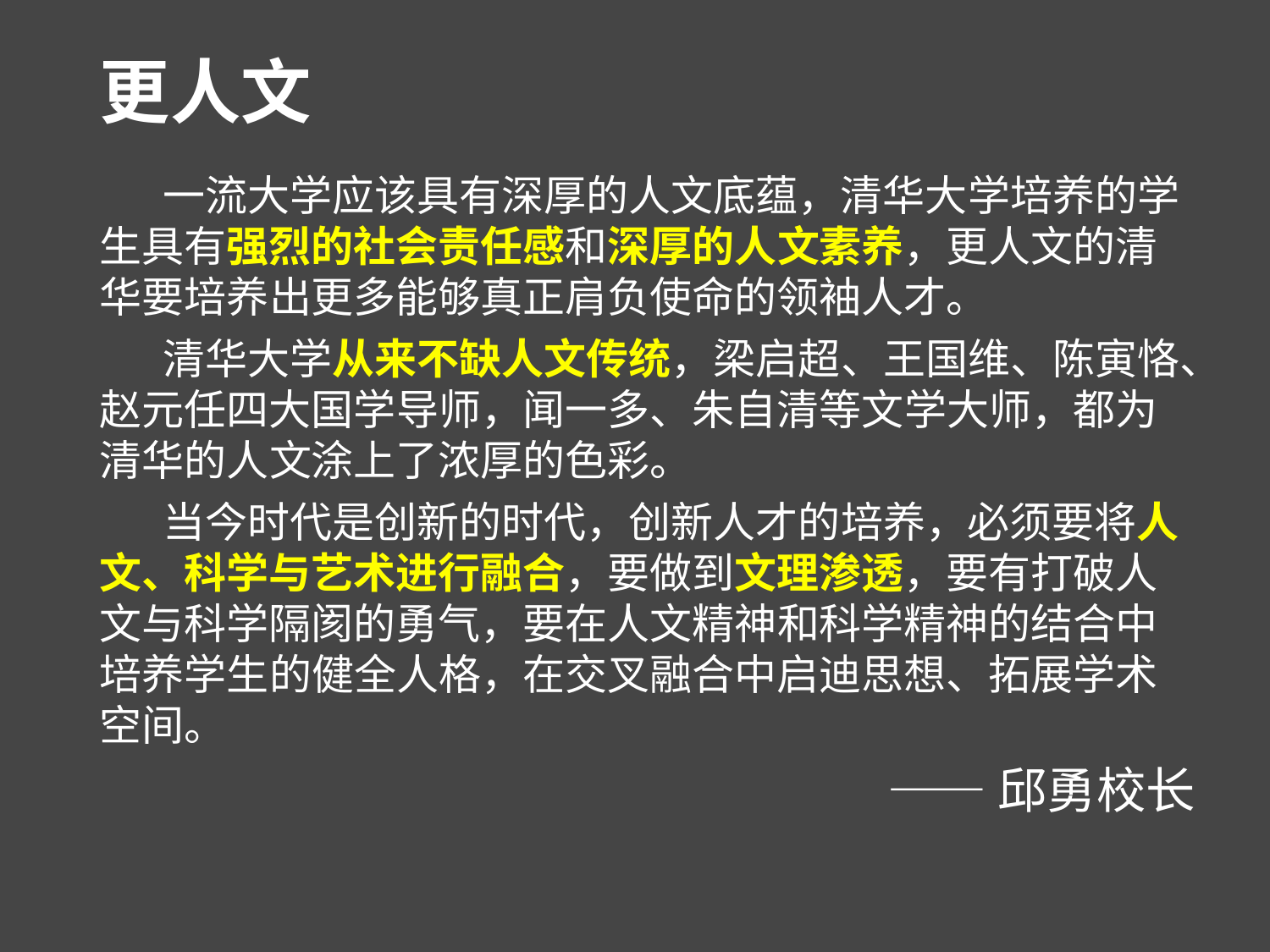

更人文
一流大学应该具有深厚的人文底蕴，清华大学培养的学生具有强烈的社会责任感和深厚的人文素养，更人文的清华要培养出更多能够真正肩负使命的领袖人才。
清华大学从来不缺人文传统，梁启超、王国维、陈寅恪、赵元任四大国学导师，闻一多、朱自清等文学大师，都为清华的人文涂上了浓厚的色彩。
当今时代是创新的时代，创新人才的培养，必须要将人文、科学与艺术进行融合，要做到文理渗透，要有打破人文与科学隔阂的勇气，要在人文精神和科学精神的结合中培养学生的健全人格，在交叉融合中启迪思想、拓展学术空间。
——邱勇校长